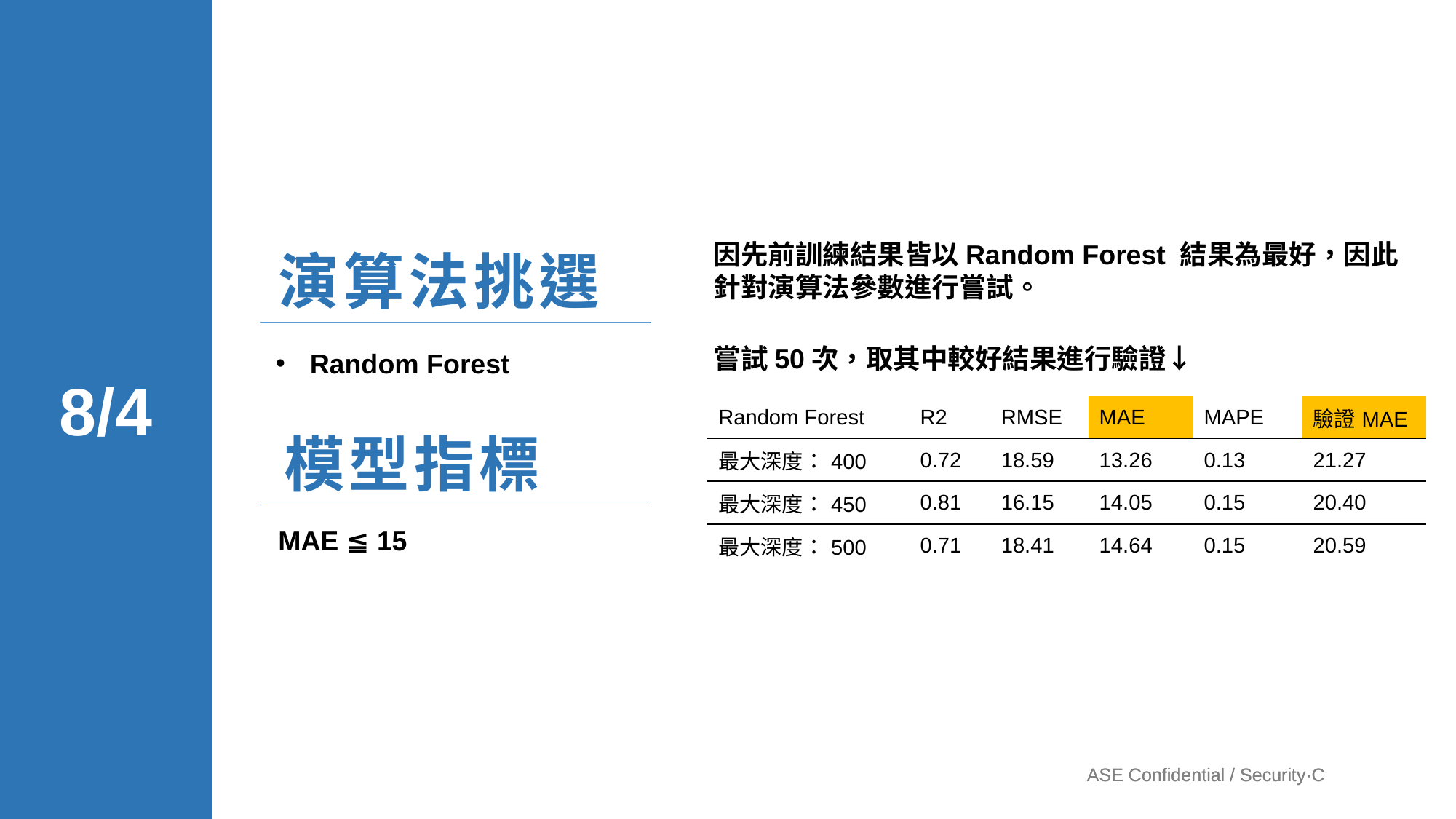

因先前訓練結果皆以Random Forest 結果為最好，因此針對演算法參數進行嘗試。
演算法挑選
嘗試50次，取其中較好結果進行驗證↓
Random Forest
8/4
| Random Forest | R2 | RMSE | MAE | MAPE | 驗證MAE |
| --- | --- | --- | --- | --- | --- |
| 最大深度：400 | 0.72 | 18.59 | 13.26 | 0.13 | 21.27 |
| 最大深度：450 | 0.81 | 16.15 | 14.05 | 0.15 | 20.40 |
| 最大深度：500 | 0.71 | 18.41 | 14.64 | 0.15 | 20.59 |
模型指標
MAE ≦ 15